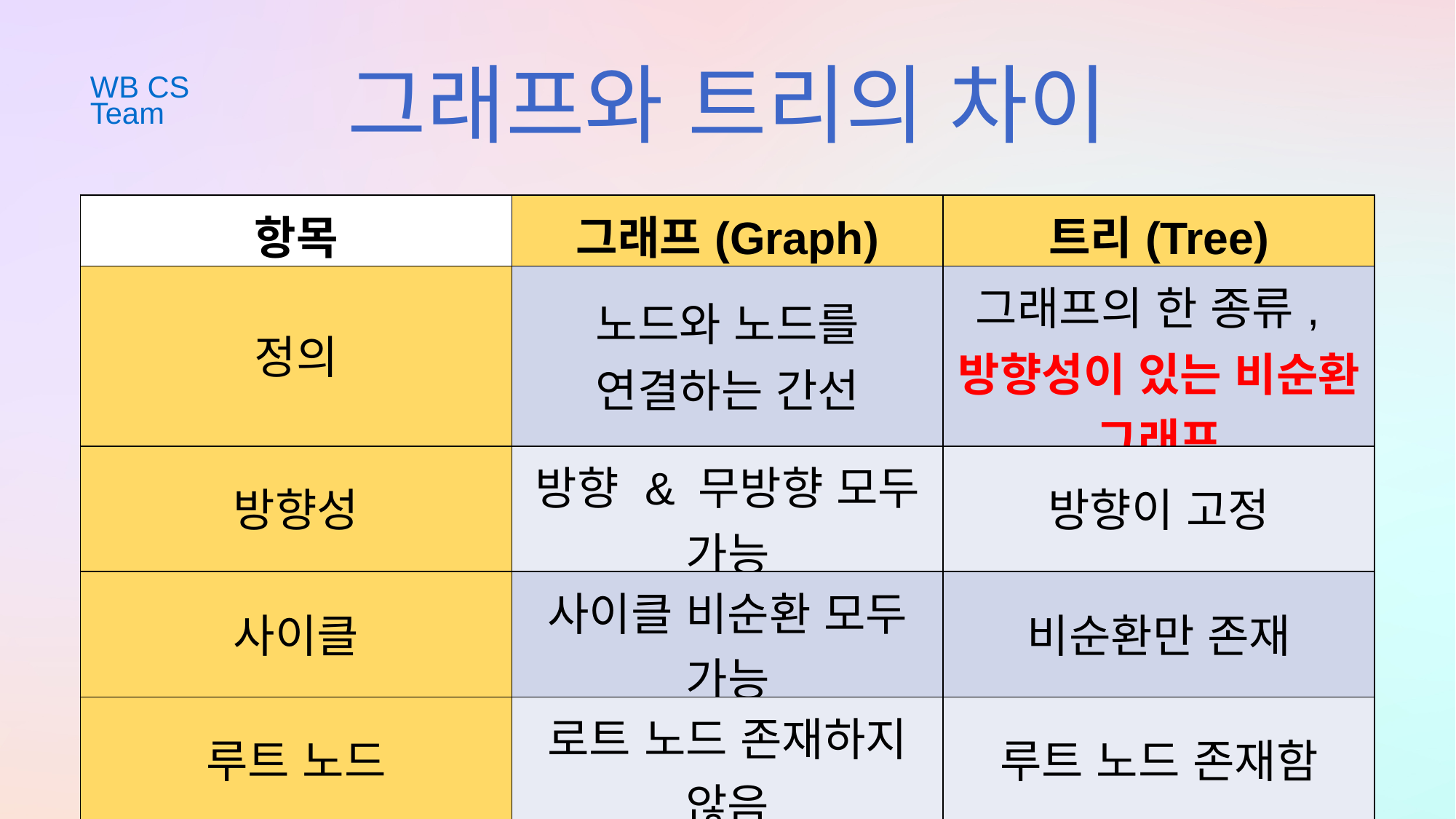

그래프와 트리의 차이
WB CS Team
| 항목 | 그래프(Graph) | 트리(Tree) |
| --- | --- | --- |
| 정의 | 노드와 노드를 연결하는 간선 | 그래프의 한 종류, 방향성이 있는 비순환 그래프 |
| 방향성 | 방향 & 무방향 모두 가능 | 방향이 고정 |
| 사이클 | 사이클 비순환 모두 가능 | 비순환만 존재 |
| 루트 노드 | 로트 노드 존재하지 않음 | 루트 노드 존재함 |
| 부모 - 자식 노드 관계 | 부모자식 개념이 없음 | 부모 자식 개념이 있음 |